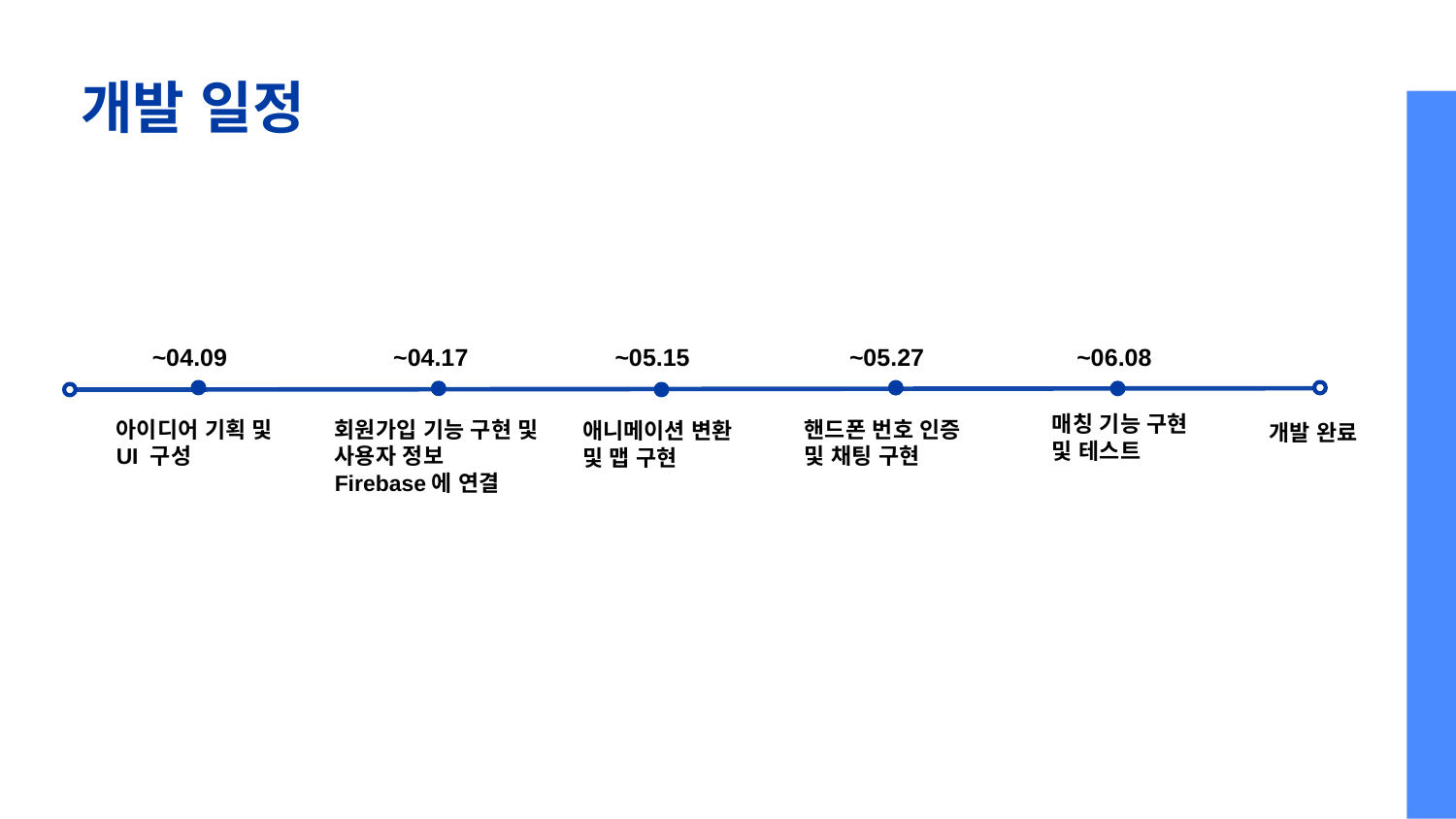

개발 일정
~04.09
~05.27
~05.15
~06.08
~04.17

매칭 기능 구현
및 테스트
아이디어 기획 및 UI 구성
핸드폰 번호 인증
및 채팅 구현
회원가입 기능 구현 및 사용자 정보 Firebase에 연결
애니메이션 변환
및 맵 구현
개발 완료